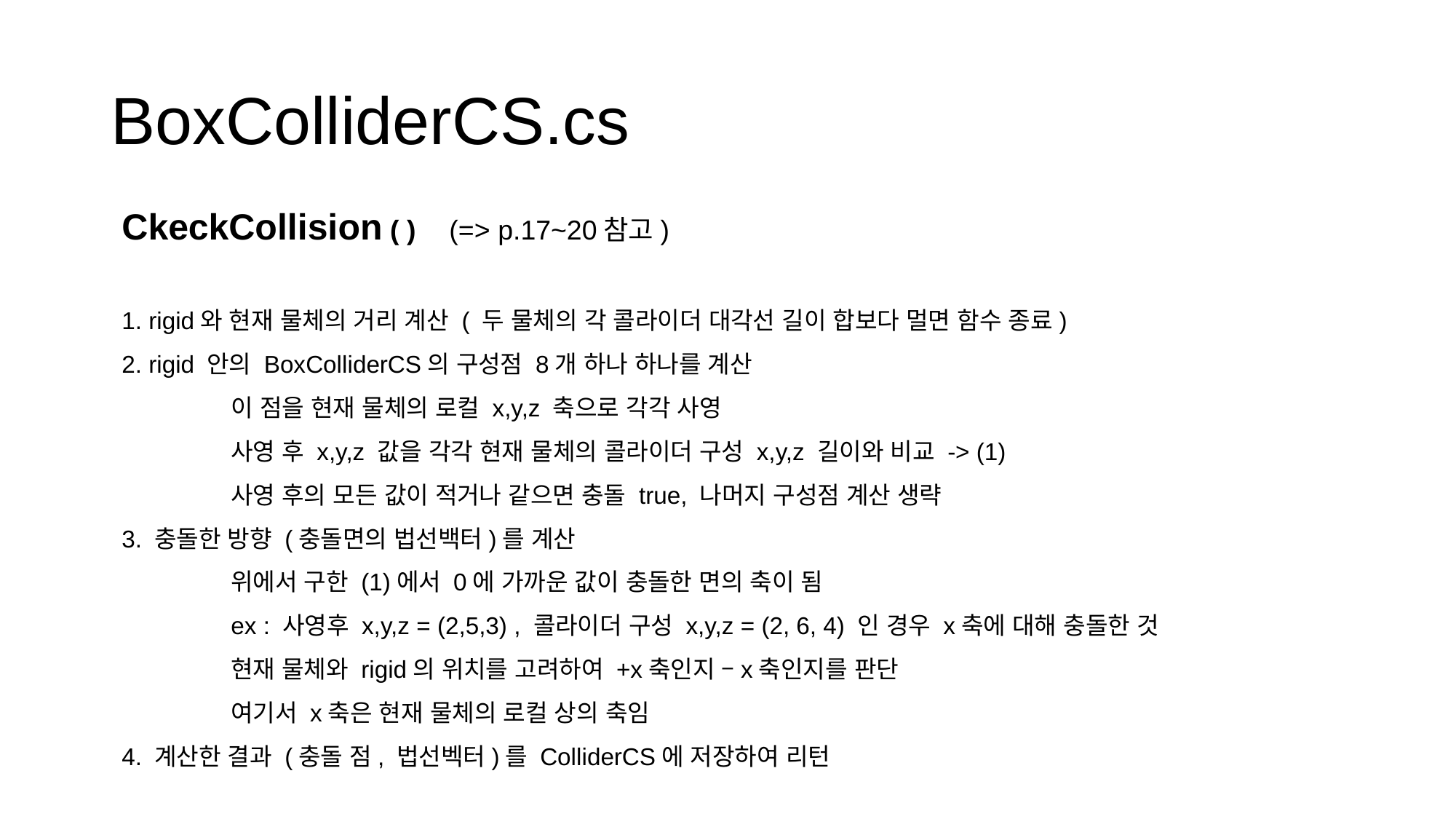

# BoxColliderCS.cs
CkeckCollision ( )	(=> p.17~20참고)

1. rigid와 현재 물체의 거리 계산 ( 두 물체의 각 콜라이더 대각선 길이 합보다 멀면 함수 종료)
2. rigid 안의 BoxColliderCS의 구성점 8개 하나 하나를 계산
	이 점을 현재 물체의 로컬 x,y,z 축으로 각각 사영
	사영 후 x,y,z 값을 각각 현재 물체의 콜라이더 구성 x,y,z 길이와 비교 -> (1)
	사영 후의 모든 값이 적거나 같으면 충돌 true, 나머지 구성점 계산 생략
3. 충돌한 방향 (충돌면의 법선백터)를 계산
	위에서 구한 (1)에서 0에 가까운 값이 충돌한 면의 축이 됨
	ex : 사영후 x,y,z = (2,5,3) , 콜라이더 구성 x,y,z = (2, 6, 4) 인 경우 x축에 대해 충돌한 것
	현재 물체와 rigid의 위치를 고려하여 +x축인지 –x축인지를 판단
	여기서 x축은 현재 물체의 로컬 상의 축임
4. 계산한 결과 (충돌 점, 법선벡터)를 ColliderCS에 저장하여 리턴